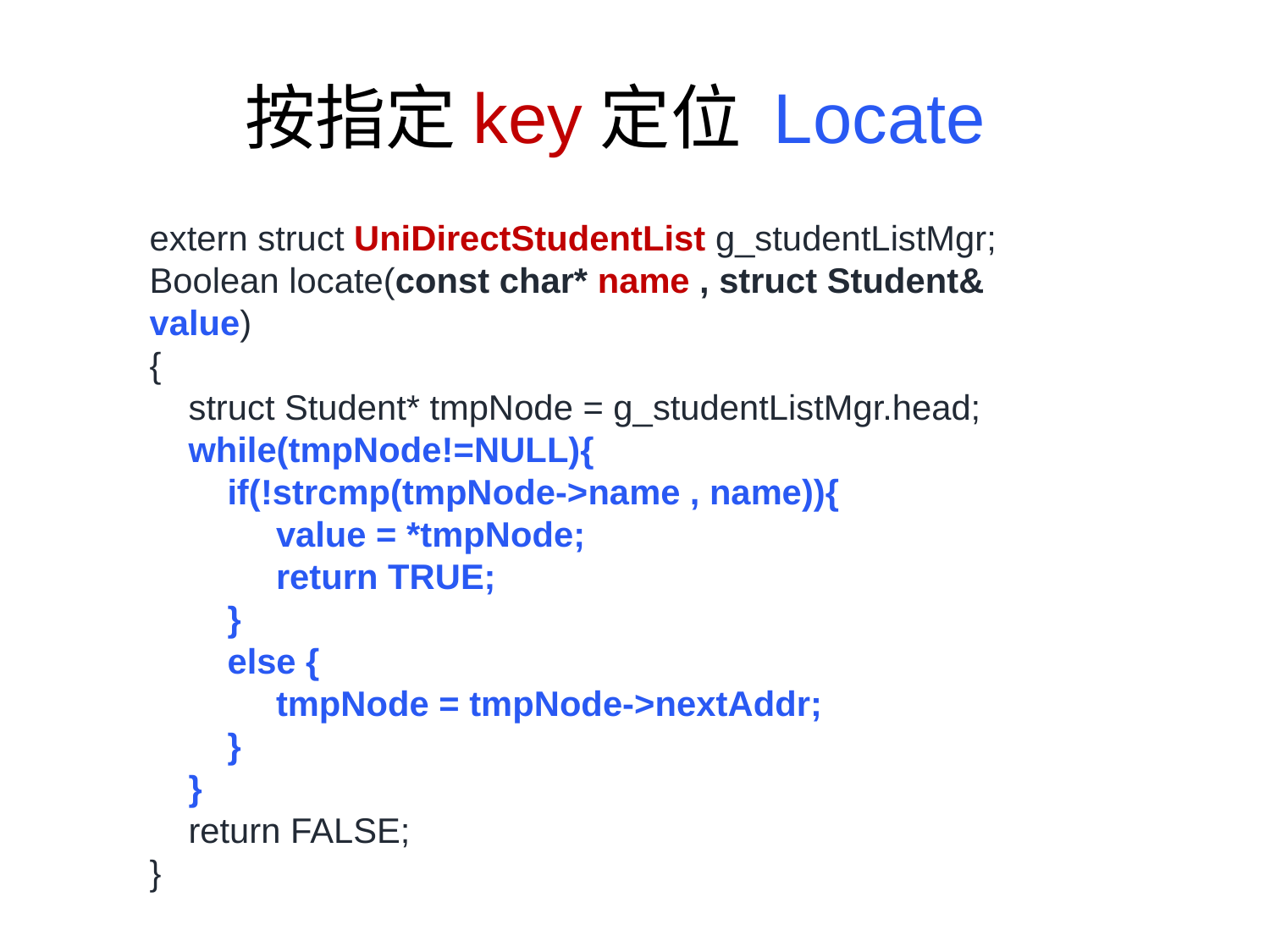

按指定key定位 Locate
extern struct UniDirectStudentList g_studentListMgr;
Boolean locate(const char* name , struct Student& value)
{
    struct Student* tmpNode = g_studentListMgr.head;
    while(tmpNode!=NULL){
        if(!strcmp(tmpNode->name , name)){
             value = *tmpNode;
             return TRUE;
        }
        else {
             tmpNode = tmpNode->nextAddr;
        }
    }
    return FALSE;
}